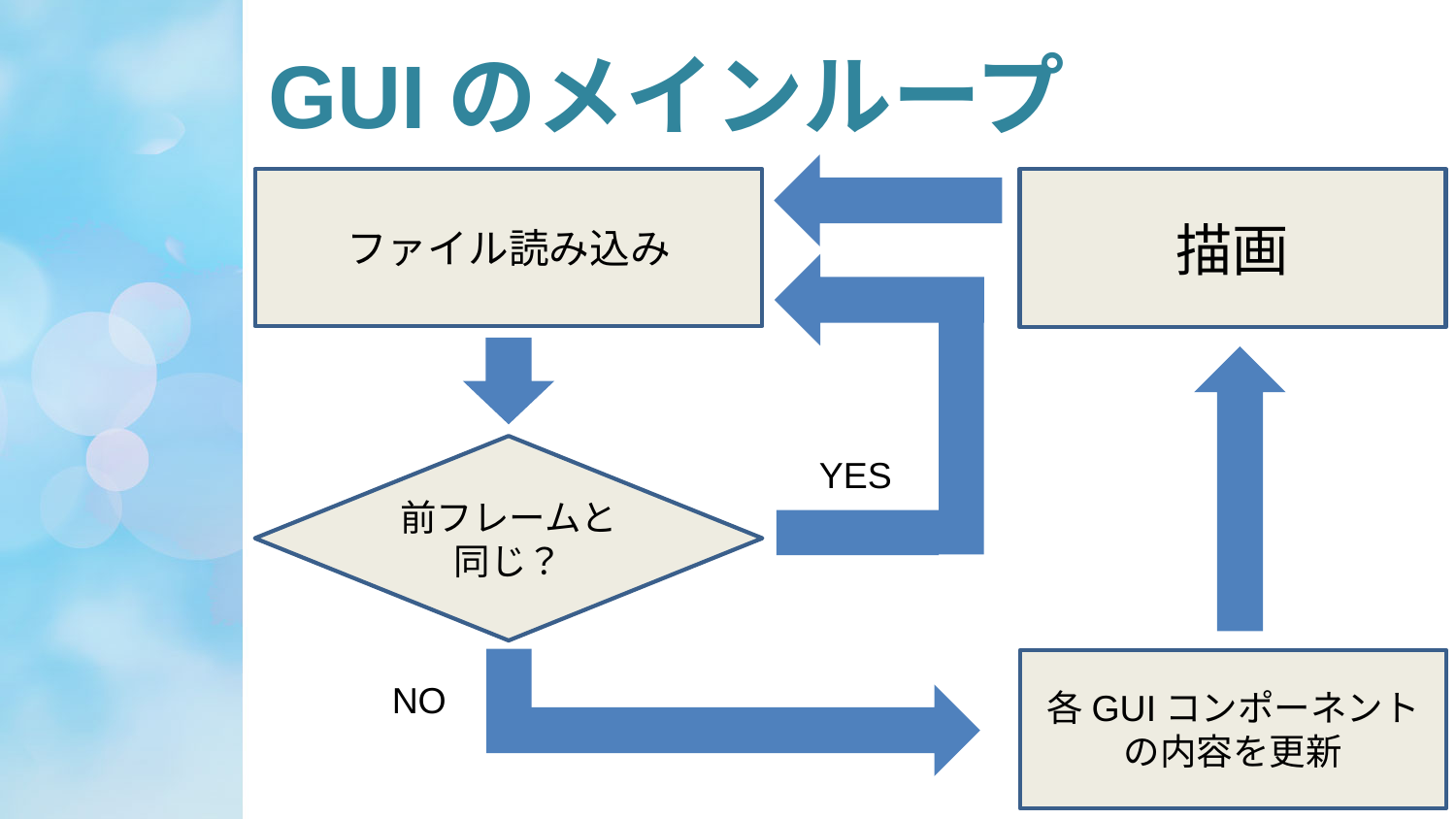

# GUIのメインループ

ファイル読み込み
描画

前フレームと
同じ？
YES

各GUIコンポーネントの内容を更新
NO